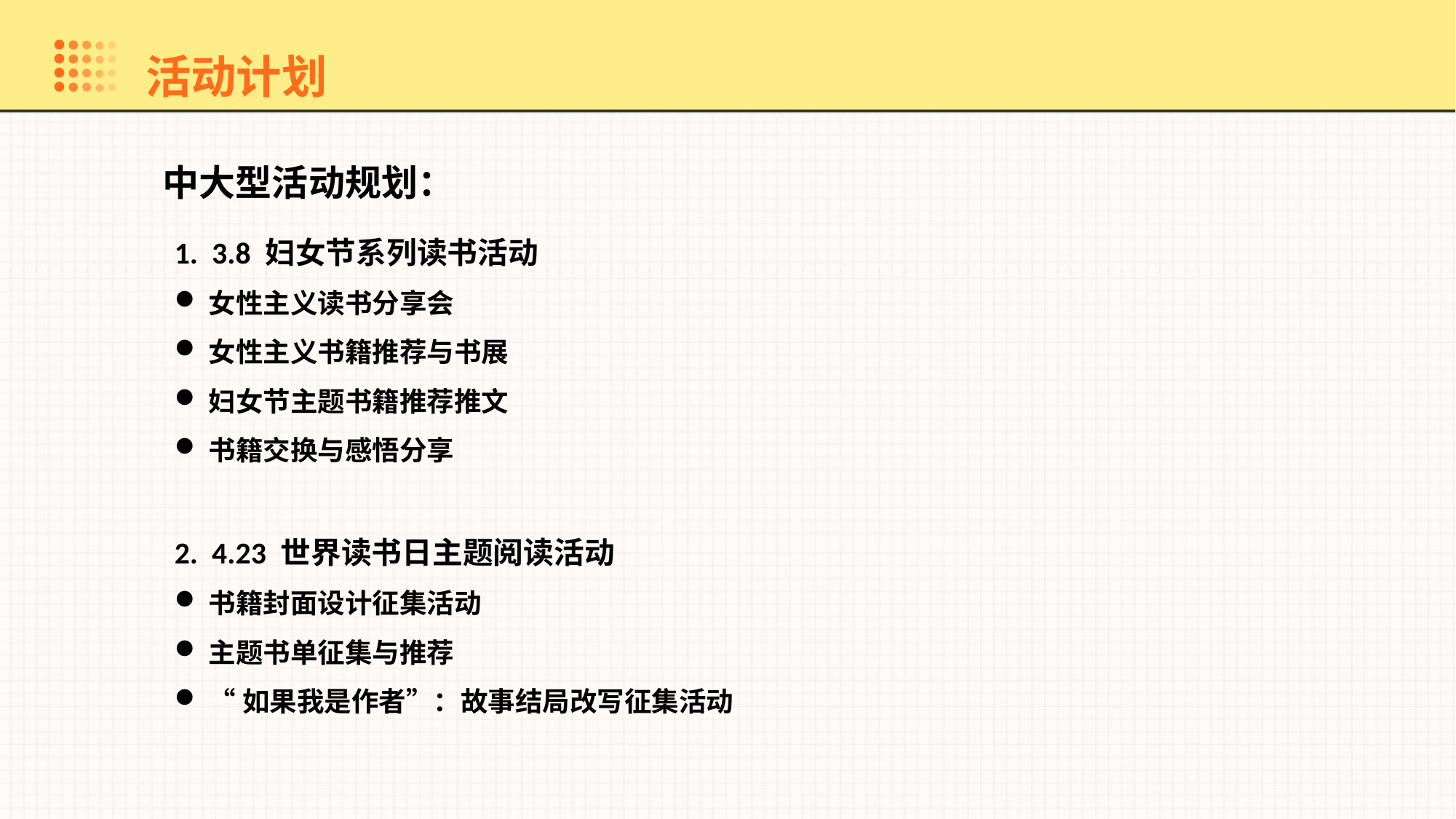

活动计划

中大型活动规划：
1.  3.8 妇女节系列读书活动
女性主义读书分享会
女性主义书籍推荐与书展
妇女节主题书籍推荐推文
书籍交换与感悟分享

2.  4.23 世界读书日主题阅读活动
书籍封面设计征集活动
主题书单征集与推荐
“如果我是作者”：故事结局改写征集活动